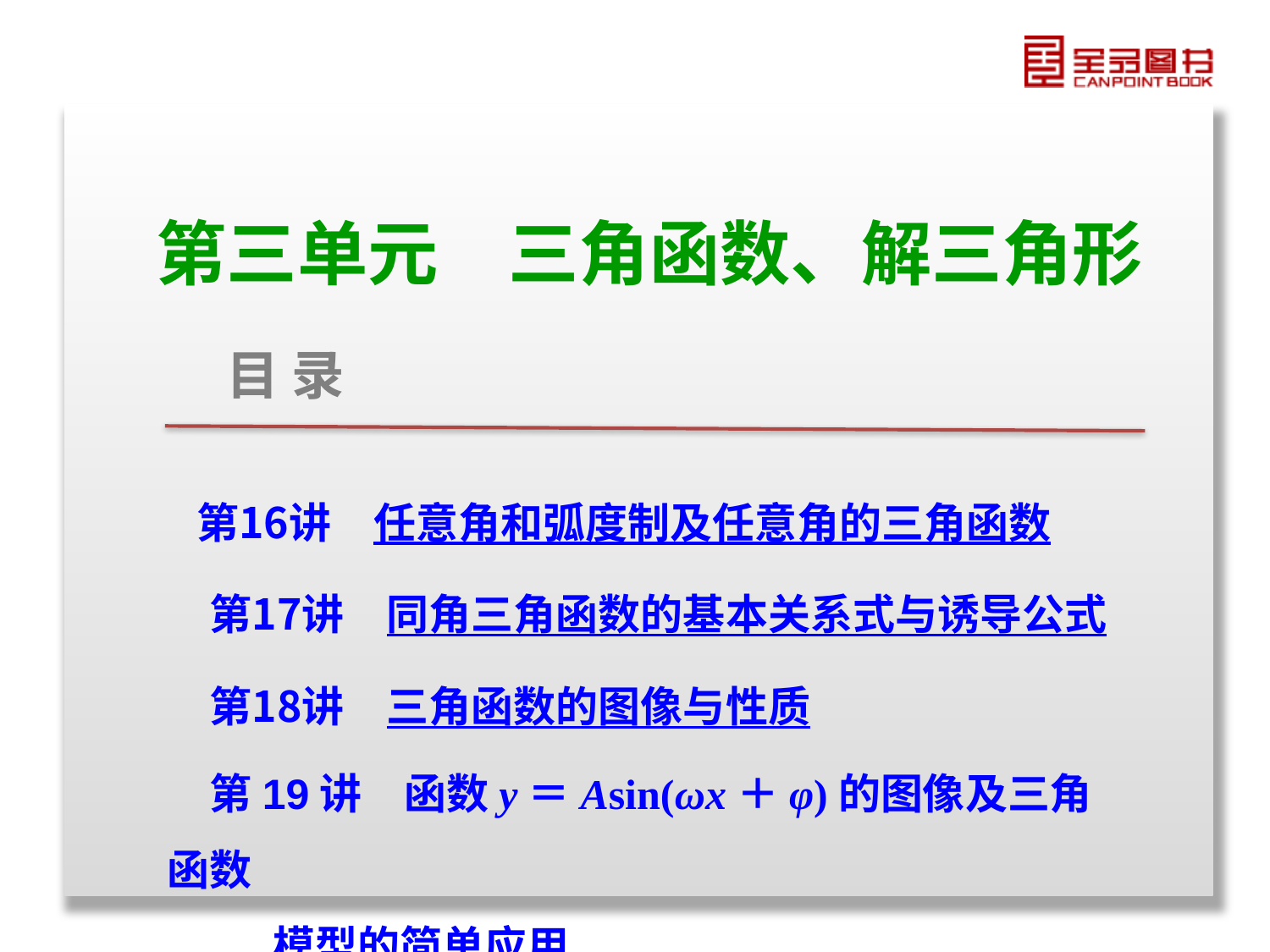

第三单元　三角函数、解三角形
目 录

  第16讲　任意角和弧度制及任意角的三角函数
　第17讲　同角三角函数的基本关系式与诱导公式
　第18讲　三角函数的图像与性质
　第19讲　函数y＝Asin(ωx＋φ)的图像及三角函数
          模型的简单应用